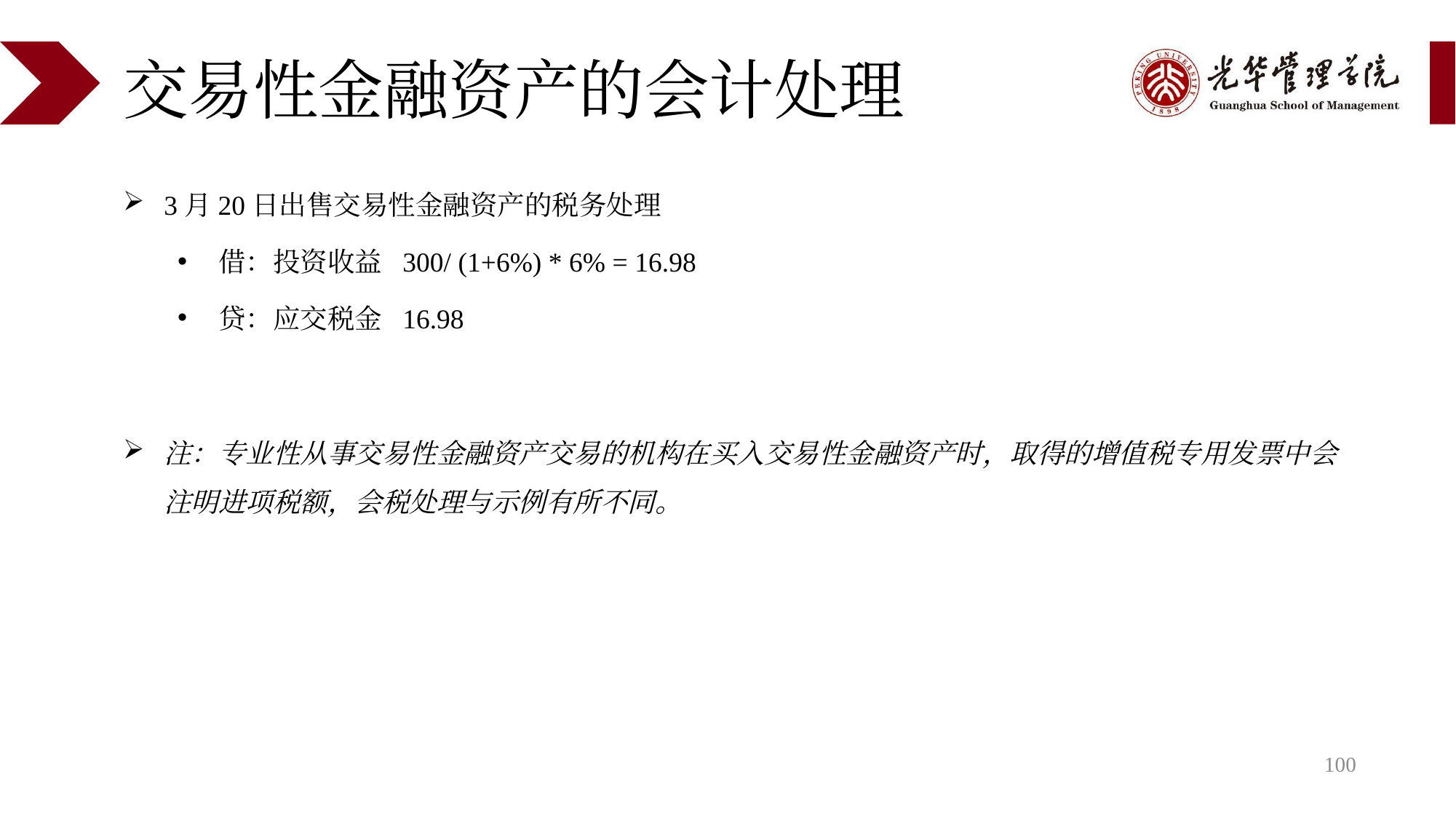

# 交易性金融资产的会计处理
3月20日出售交易性金融资产的税务处理
借：投资收益  300/ (1+6%) * 6% = 16.98
贷：应交税金  16.98

注：专业性从事交易性金融资产交易的机构在买入交易性金融资产时，取得的增值税专用发票中会注明进项税额，会税处理与示例有所不同。

100